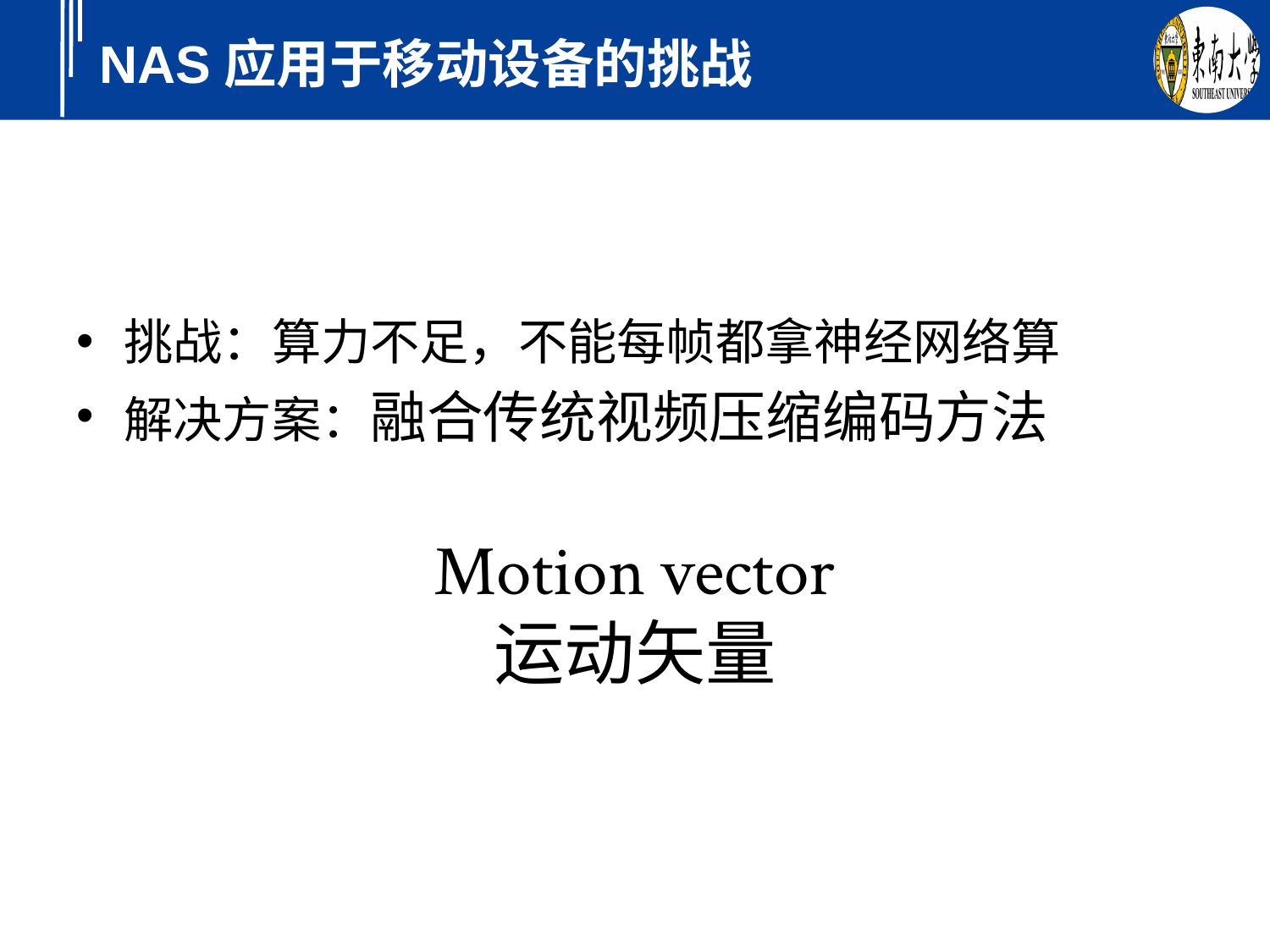

# NAS应用于移动设备的挑战
挑战：算力不足，不能每帧都拿神经网络算
解决方案：融合传统视频压缩编码方法
Motion vector
运动矢量